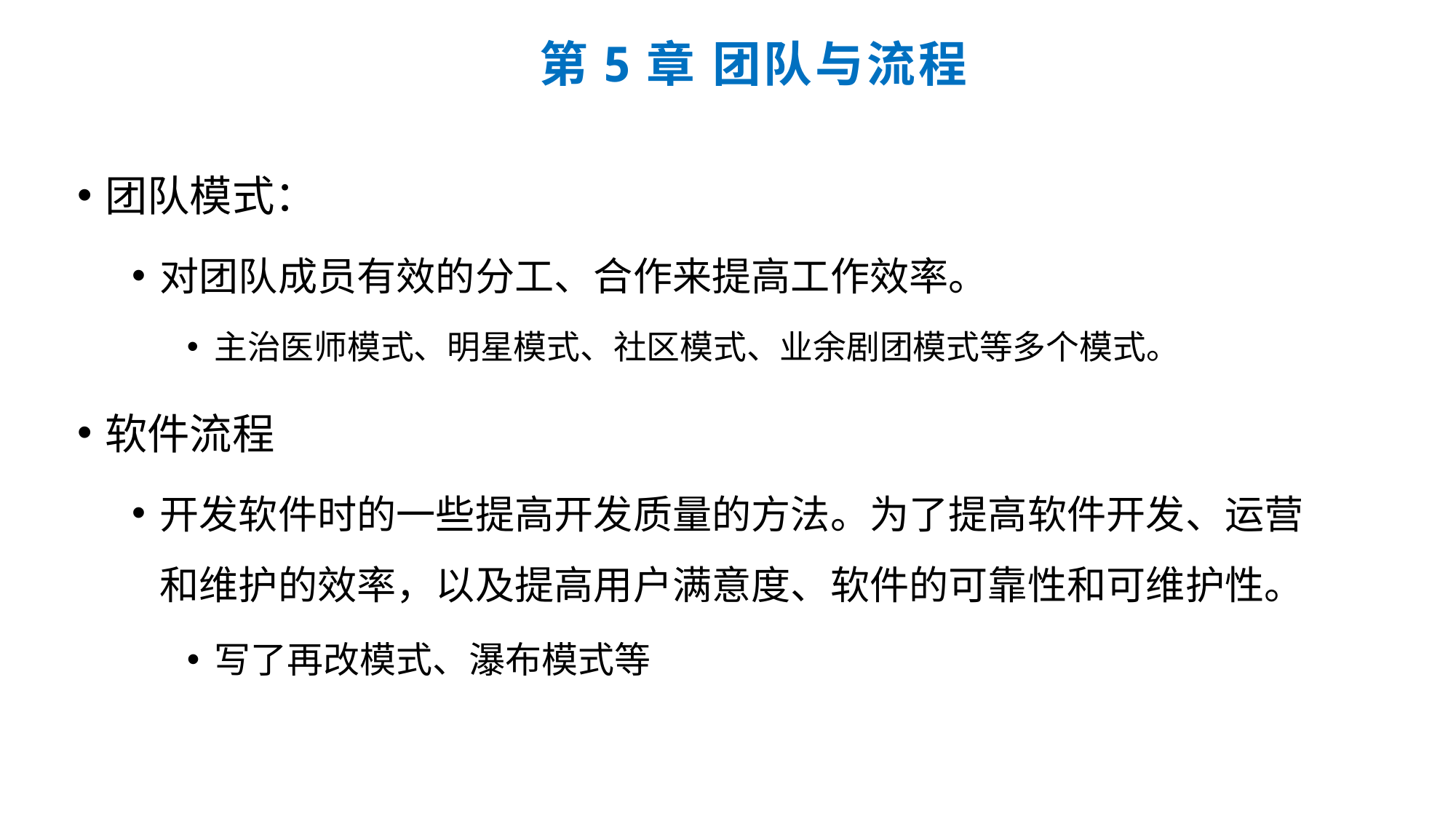

# 第5章 团队与流程
团队模式：
对团队成员有效的分工、合作来提高工作效率。
主治医师模式、明星模式、社区模式、业余剧团模式等多个模式。
软件流程
开发软件时的一些提高开发质量的方法。为了提高软件开发、运营和维护的效率，以及提高用户满意度、软件的可靠性和可维护性。
写了再改模式、瀑布模式等